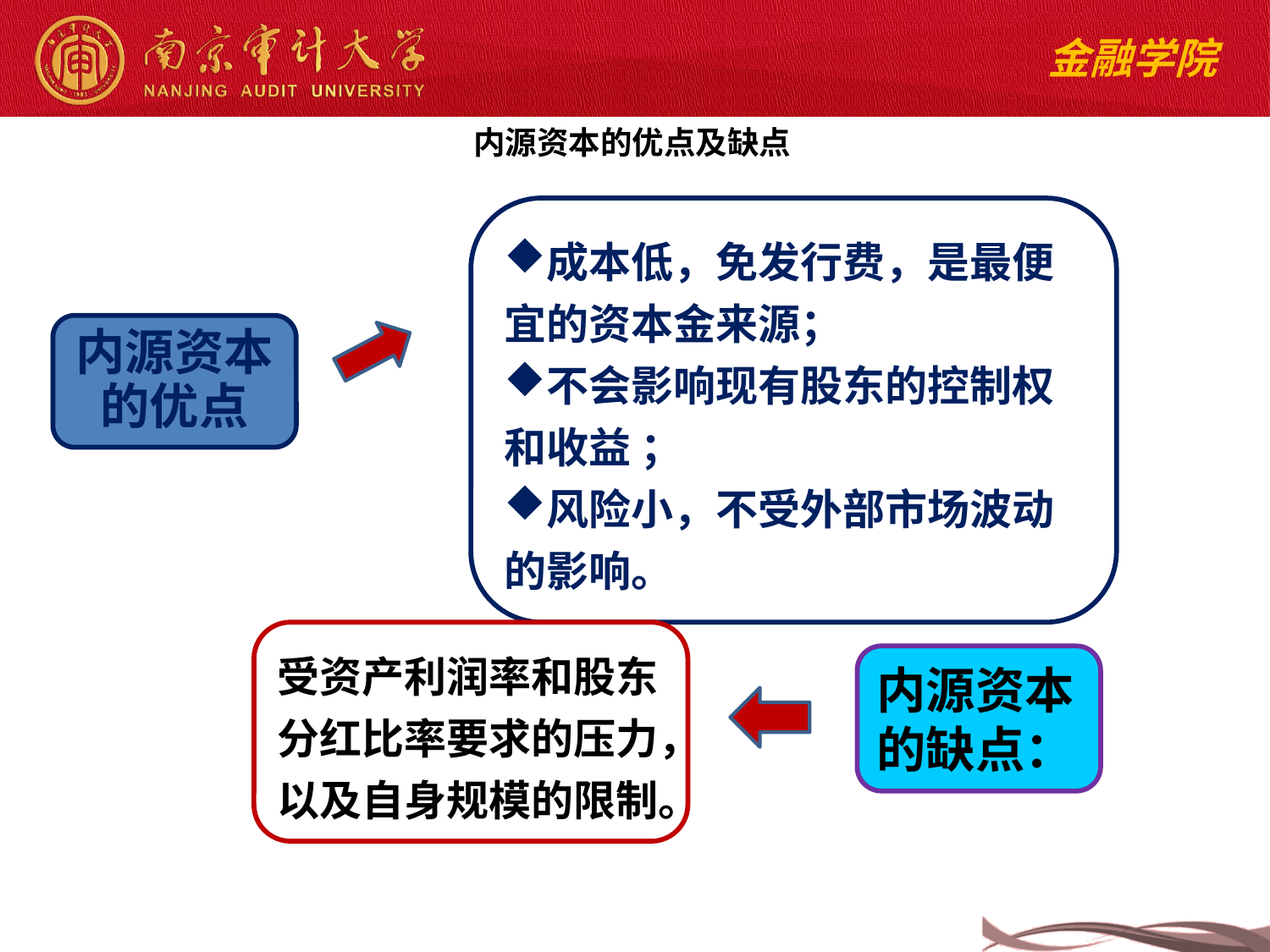

# 内源资本的优点及缺点
成本低，免发行费，是最便宜的资本金来源；
不会影响现有股东的控制权和收益 ；
风险小，不受外部市场波动的影响。
内源资本的优点

受资产利润率和股东分红比率要求的压力，以及自身规模的限制。
内源资本的缺点：